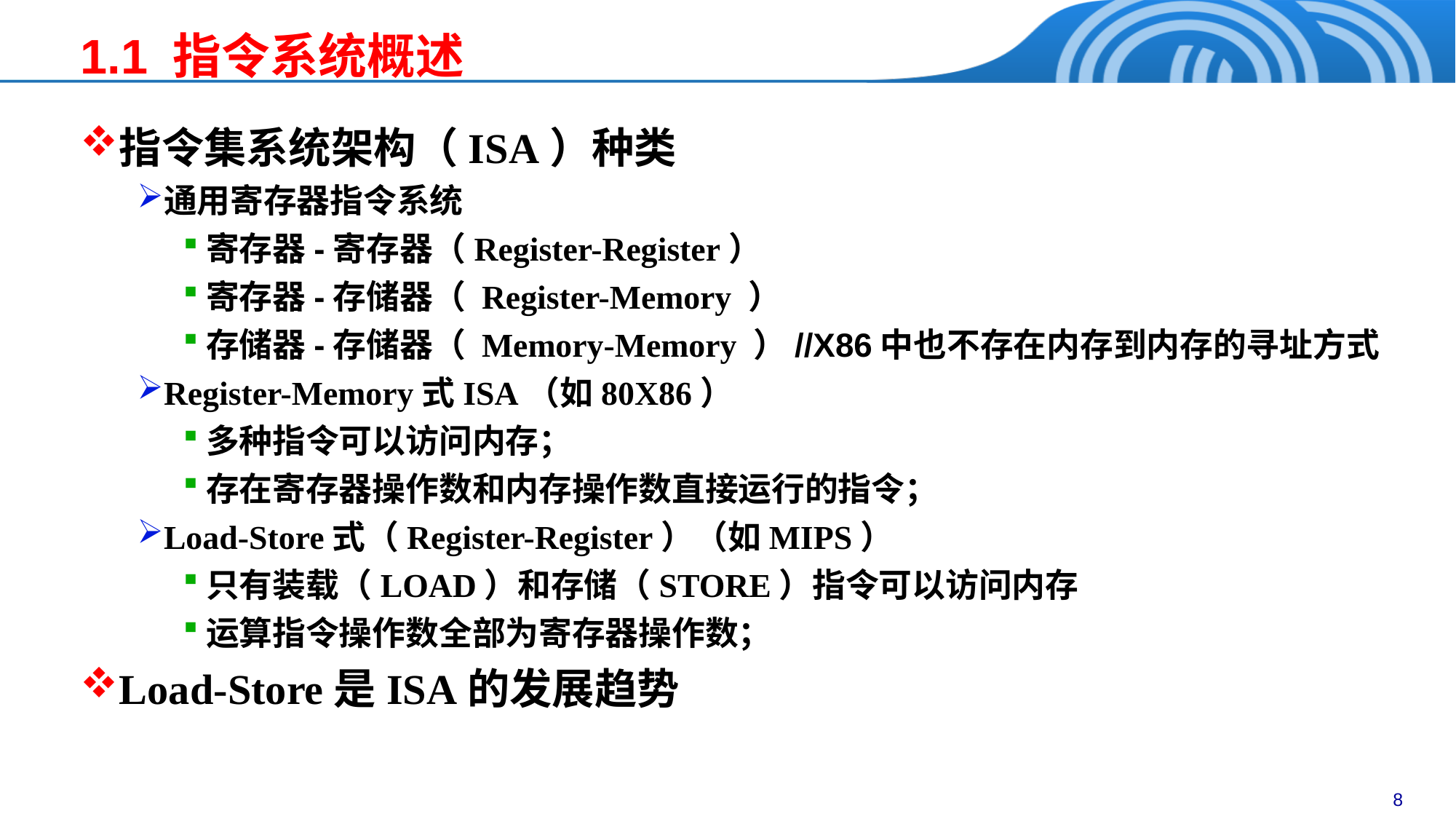

1.1 指令系统概述
指令集系统架构（ISA）种类
通用寄存器指令系统
寄存器-寄存器（Register-Register）
寄存器-存储器（ Register-Memory ）
存储器-存储器（ Memory-Memory ）//X86中也不存在内存到内存的寻址方式
Register-Memory式ISA（如80X86）
多种指令可以访问内存；
存在寄存器操作数和内存操作数直接运行的指令；
Load-Store式（Register-Register）（如MIPS）
只有装载（LOAD）和存储（STORE）指令可以访问内存
运算指令操作数全部为寄存器操作数；
Load-Store是ISA的发展趋势